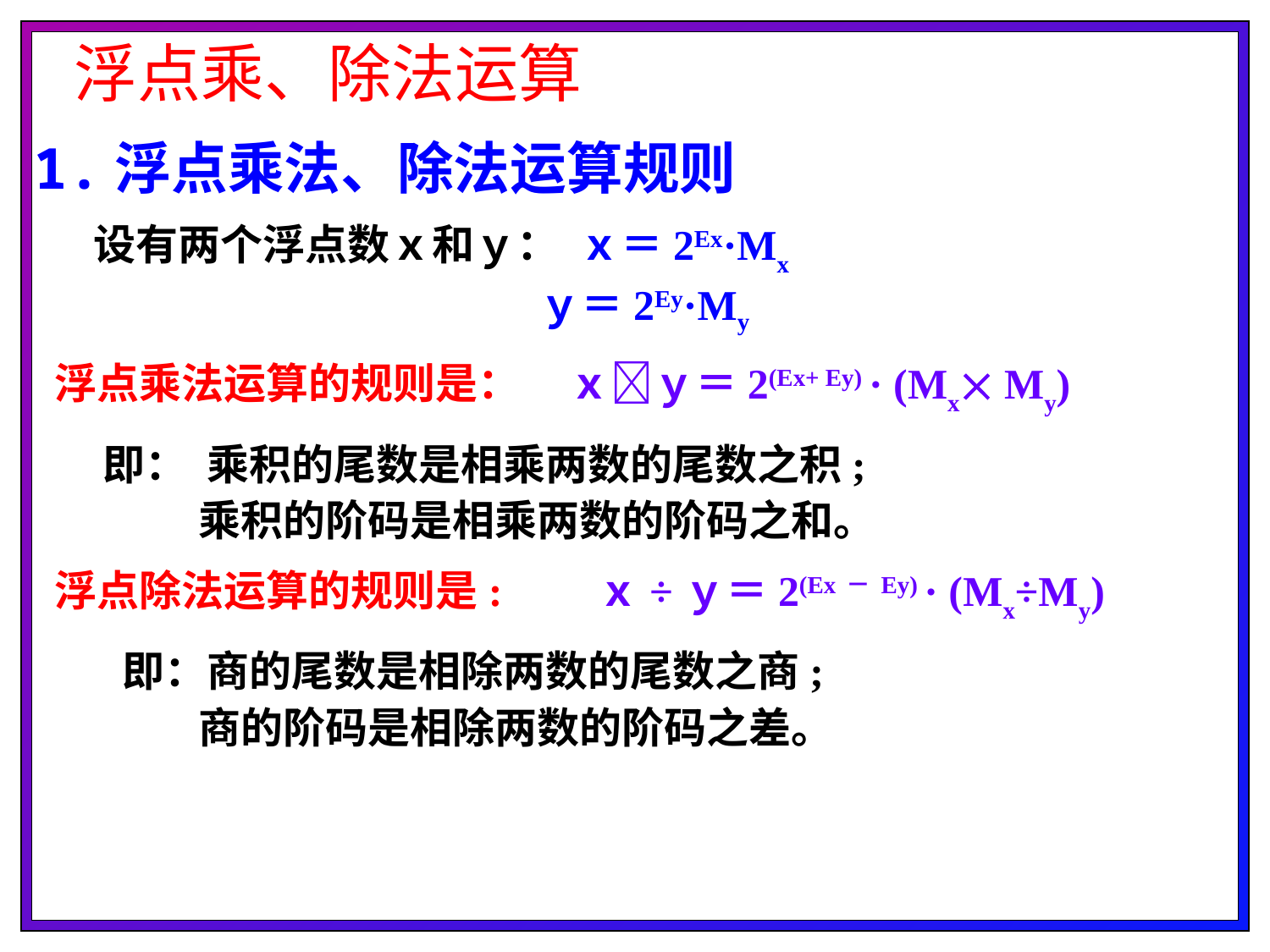

浮点乘、除法运算
1.浮点乘法、除法运算规则
   设有两个浮点数ｘ和ｙ：  ｘ＝2Ex·Mx
　　　　                                 ｙ＝2Ey·My
浮点乘法运算的规则是：     ｘ×ｙ＝2(Ex+ Ey) · (Mx× My)
    即：  乘积的尾数是相乘两数的尾数之积;
              乘积的阶码是相乘两数的阶码之和。
浮点除法运算的规则是:        ｘ÷ｙ＝2(Ex－Ey) · (Mx÷My)
      即：商的尾数是相除两数的尾数之商;
              商的阶码是相除两数的阶码之差。